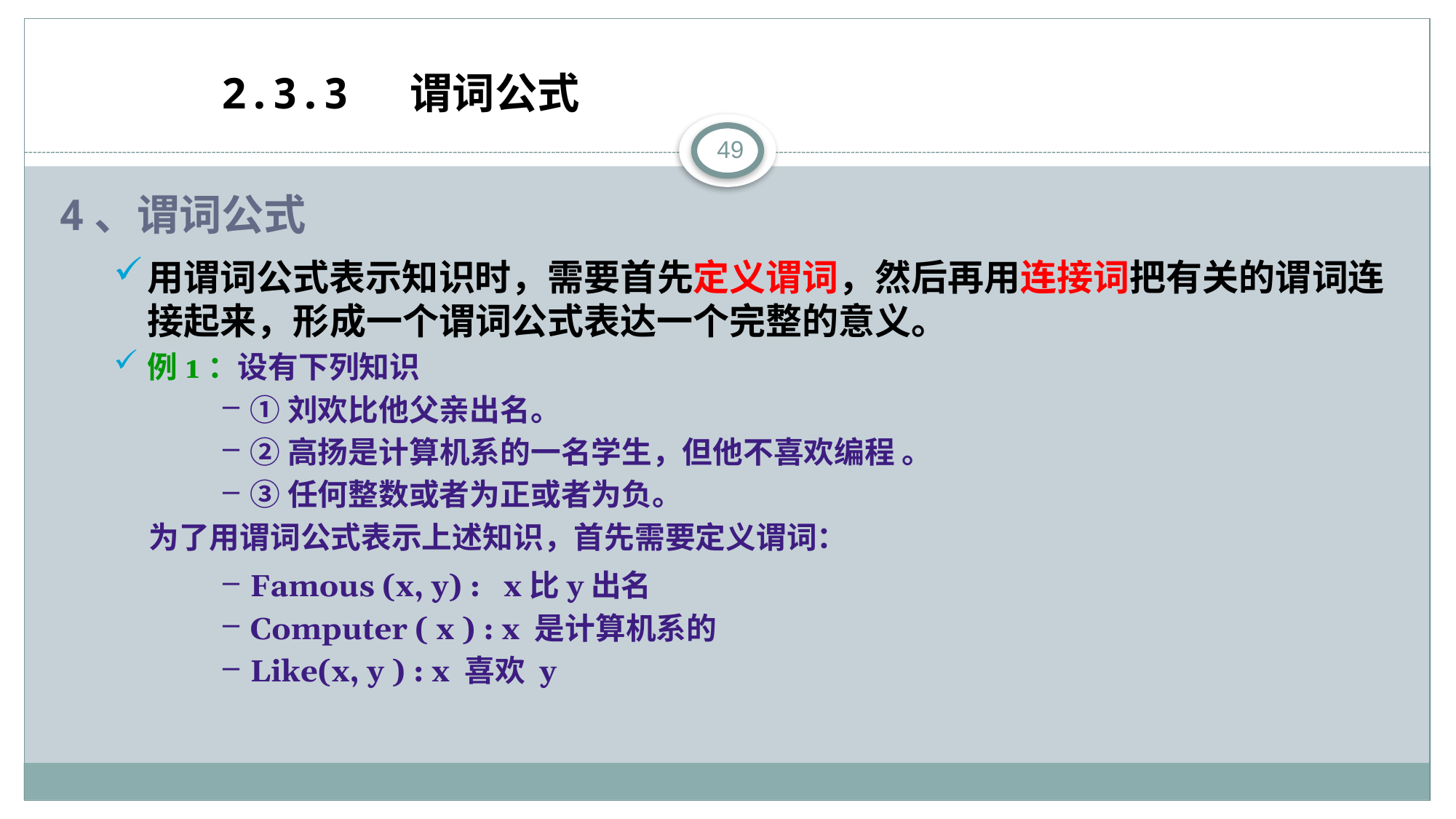

2.3.3  谓词公式
49
4、谓词公式
用谓词公式表示知识时，需要首先定义谓词，然后再用连接词把有关的谓词连接起来，形成一个谓词公式表达一个完整的意义。
例1：设有下列知识
①刘欢比他父亲出名。
②高扬是计算机系的一名学生，但他不喜欢编程 。
③任何整数或者为正或者为负。
	      为了用谓词公式表示上述知识，首先需要定义谓词：
Famous (x, y) :   x比y出名
Computer ( x ) : x 是计算机系的
Like(x, y ) : x 喜欢 y